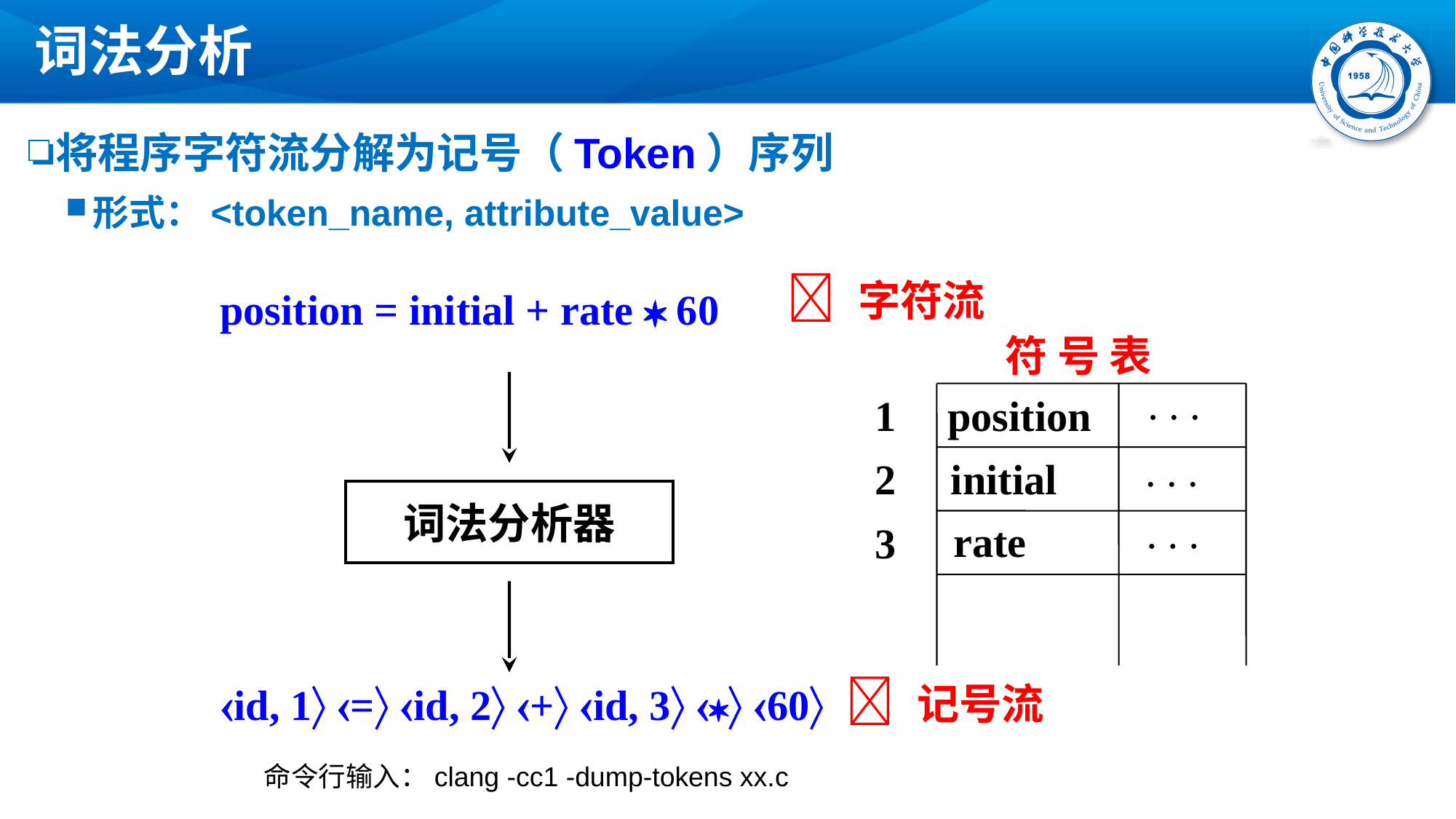

# 词法分析
将程序字符流分解为记号（Token）序列
形式：<token_name, attribute_value>
← 字符流
position = initial + rate ∗ 60

词法分析器

〈id, 1〉 〈=〉 〈id, 2〉 〈+〉 〈id, 3〉 〈∗〉 〈60〉
符 号 表
. . .
1

position

. . .
2

initial
. . .
rate
3

← 记号流
命令行输入：clang -cc1 -dump-tokens xx.c